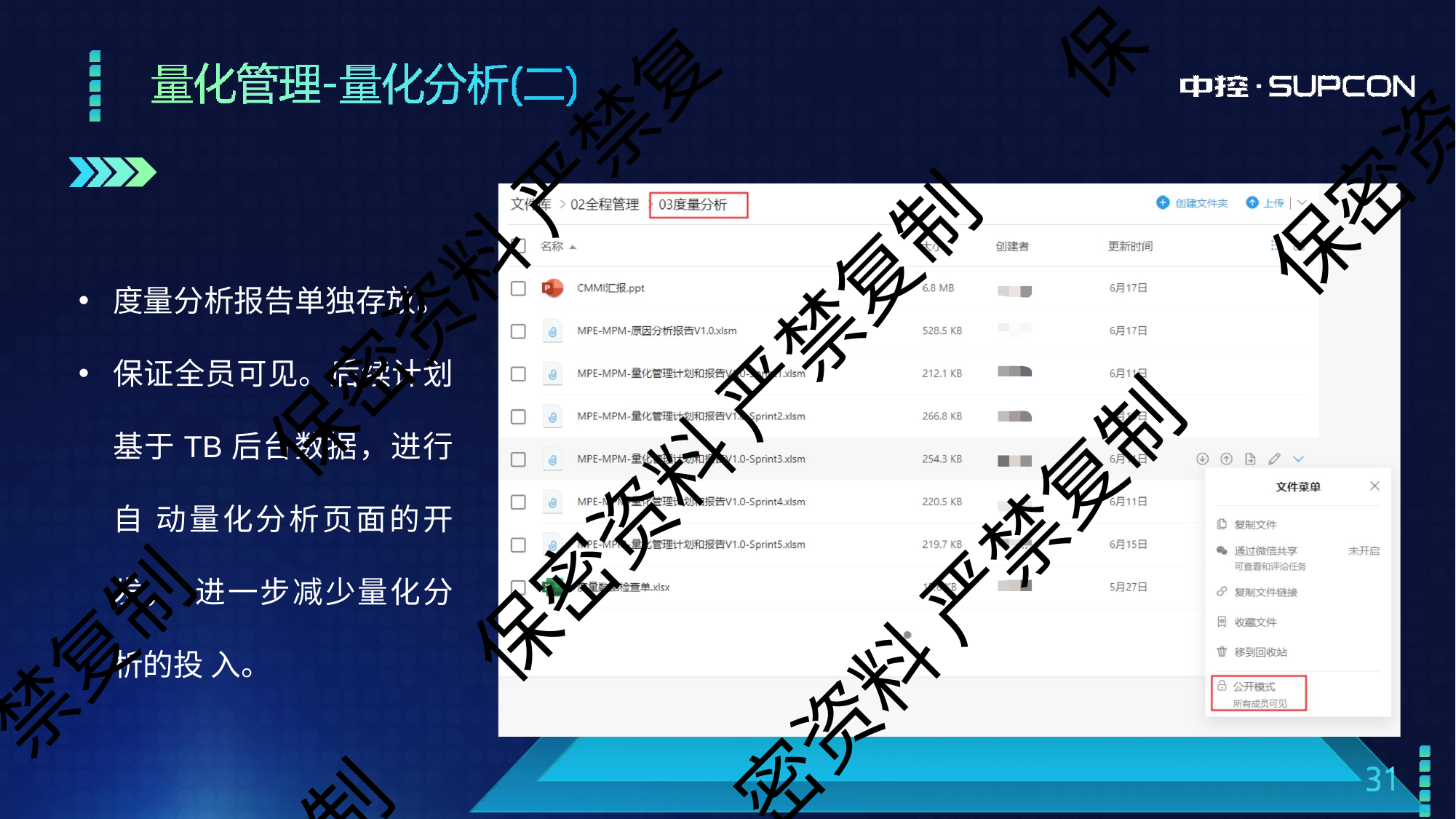

保

保密资

保密资料 严禁复
度量分析报告单独存放。
保证全员可见。后续计划 基于TB后台数据，进行自 动量化分析页面的开发，  进一步减少量化分析的投 入。
保密资料 严禁复制
密资料 严禁复制
禁复制

制